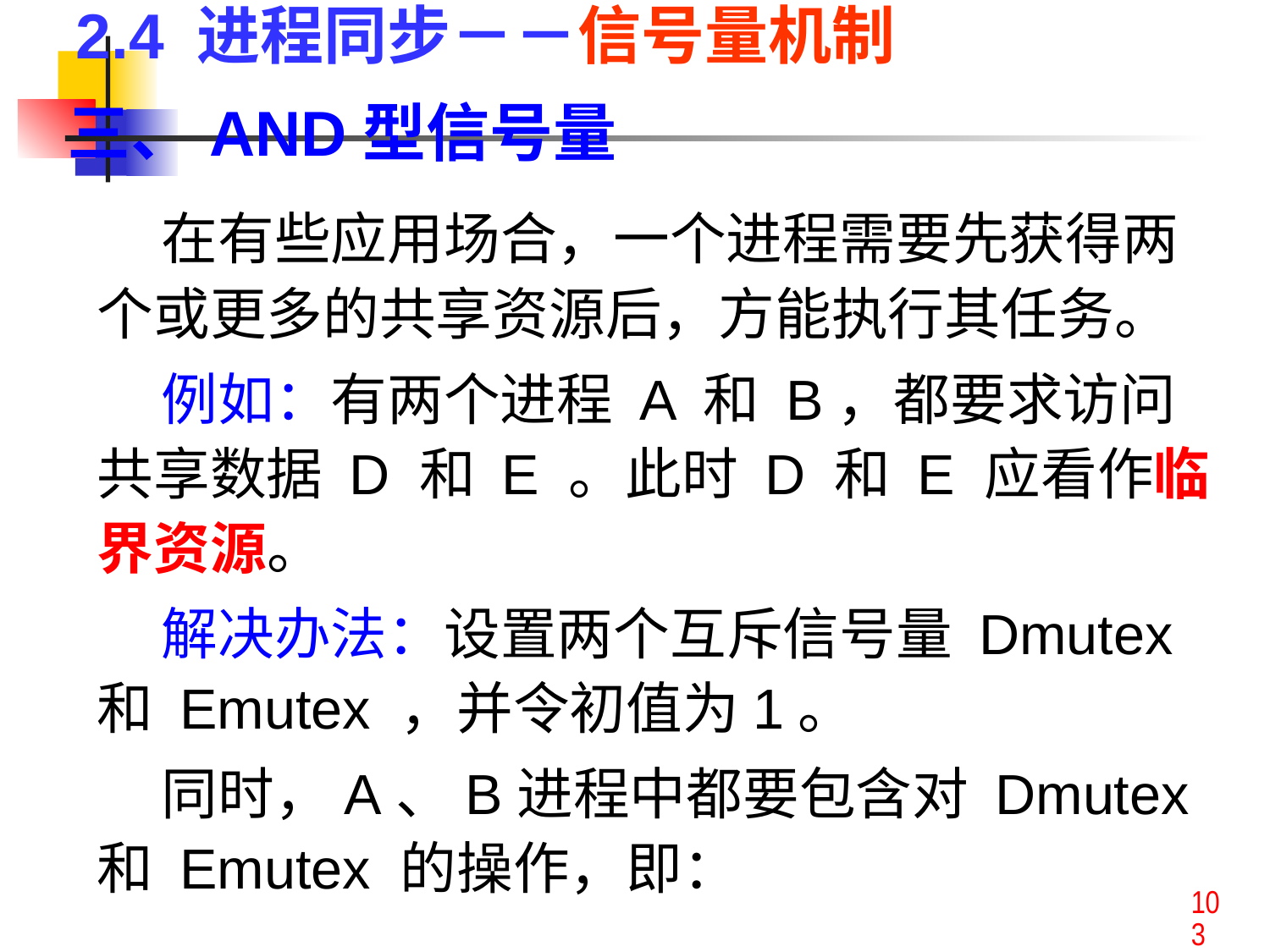

2.4 进程同步－－信号量机制
三、AND型信号量
    在有些应用场合，一个进程需要先获得两个或更多的共享资源后，方能执行其任务。
    例如：有两个进程 A 和 B，都要求访问共享数据 D 和 E 。此时 D 和 E 应看作临界资源。
    解决办法：设置两个互斥信号量 Dmutex 和 Emutex ，并令初值为1。
    同时，A、B进程中都要包含对 Dmutex 和 Emutex 的操作，即：
103